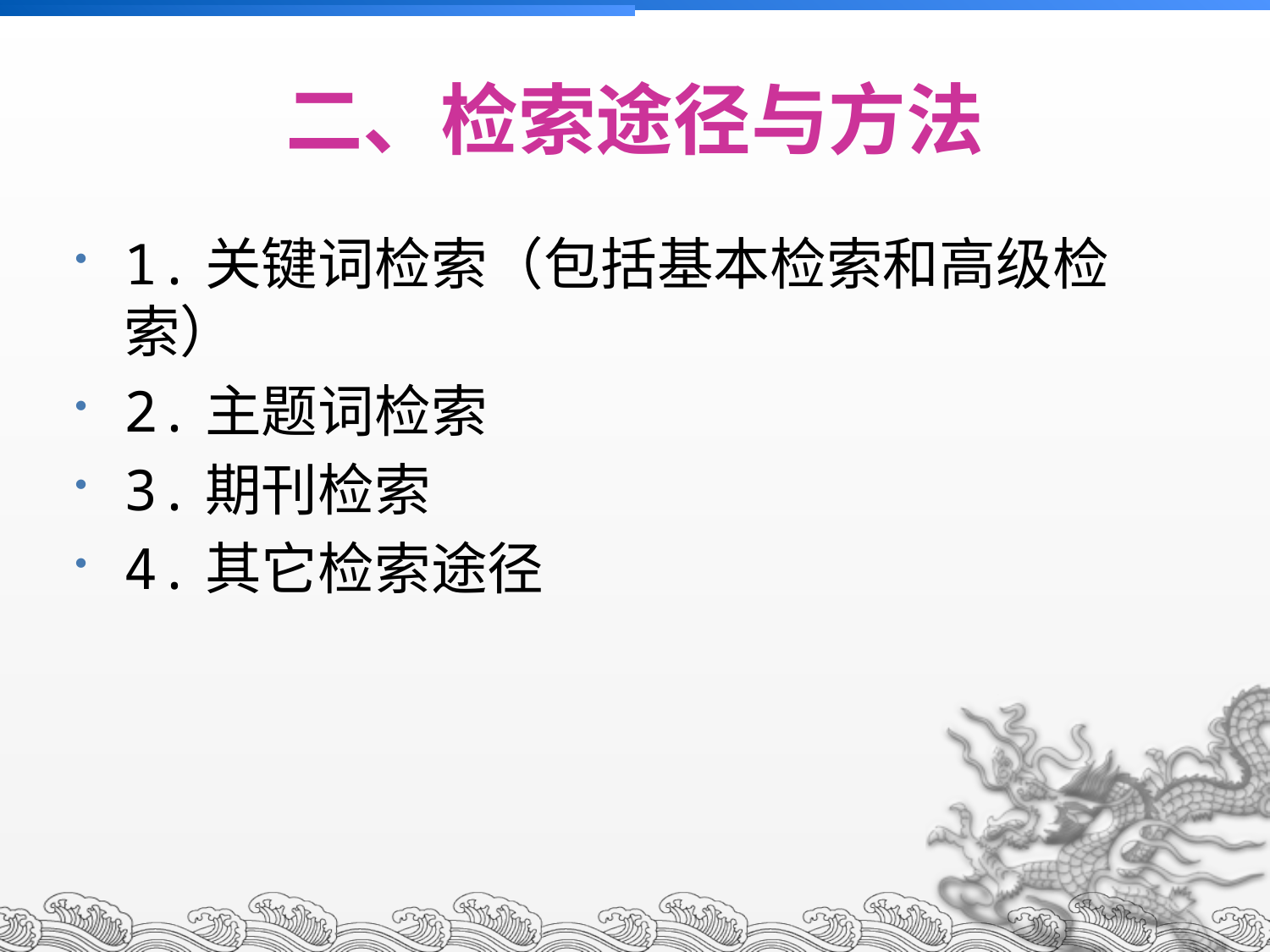

1.关键词检索（包括基本检索和高级检索）
2.主题词检索
3.期刊检索
4.其它检索途径
二、检索途径与方法